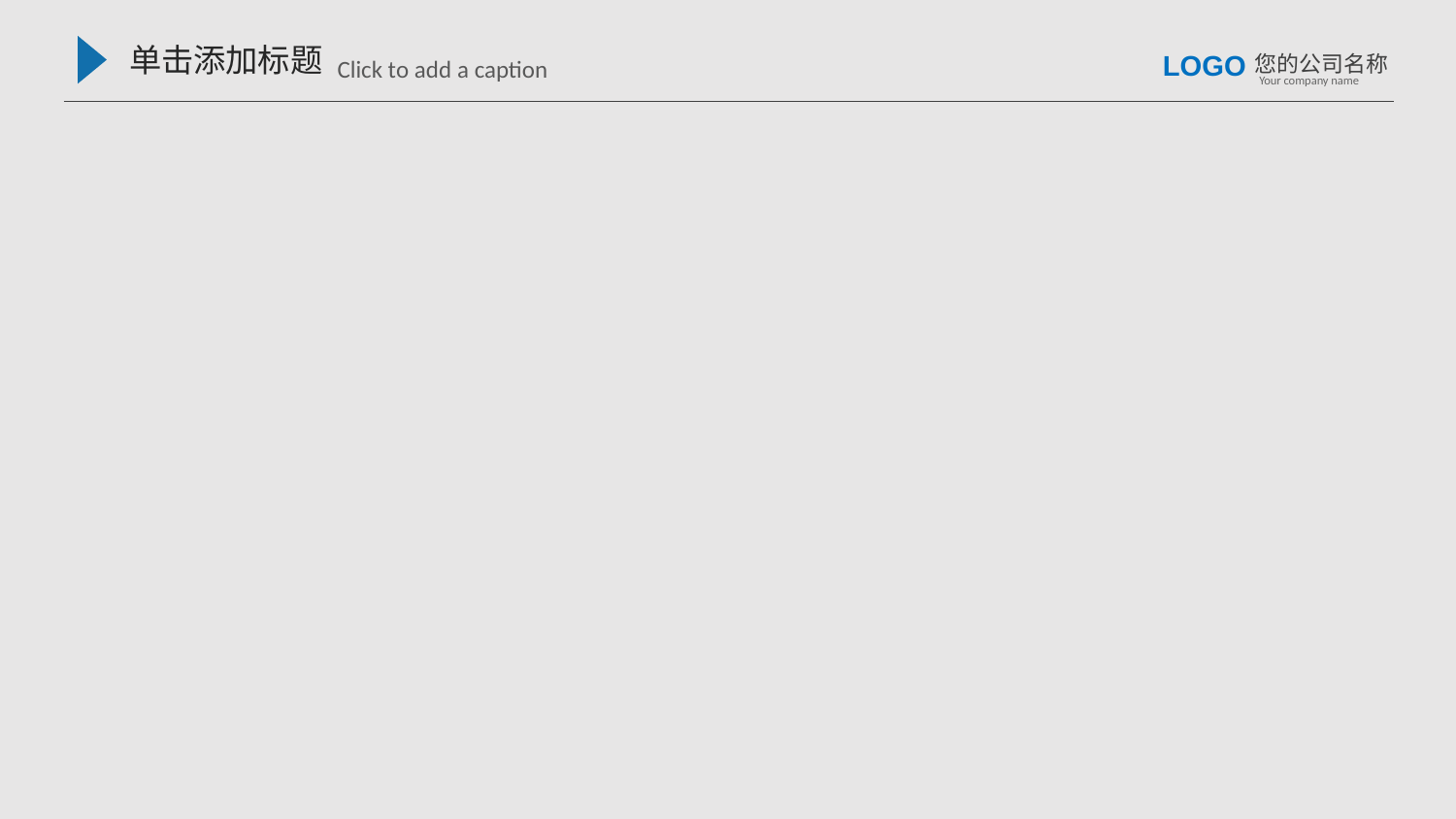

单击添加标题
Click to add a caption
LOGO
您的公司名称
Your company name